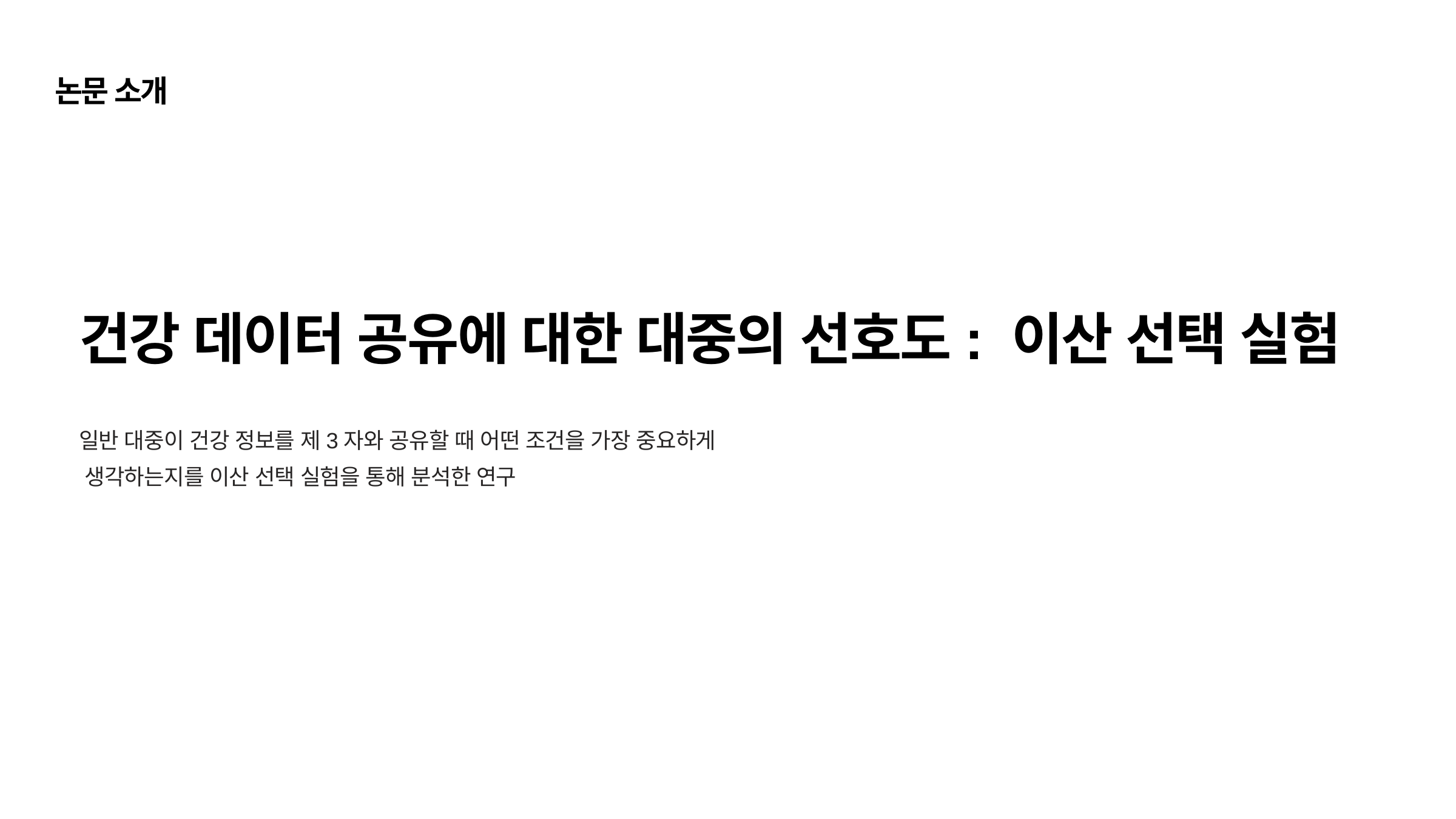

논문 소개
건강 데이터 공유에 대한 대중의 선호도: 이산 선택 실험
일반 대중이 건강 정보를 제3자와 공유할 때 어떤 조건을 가장 중요하게
 생각하는지를 이산 선택 실험을 통해 분석한 연구